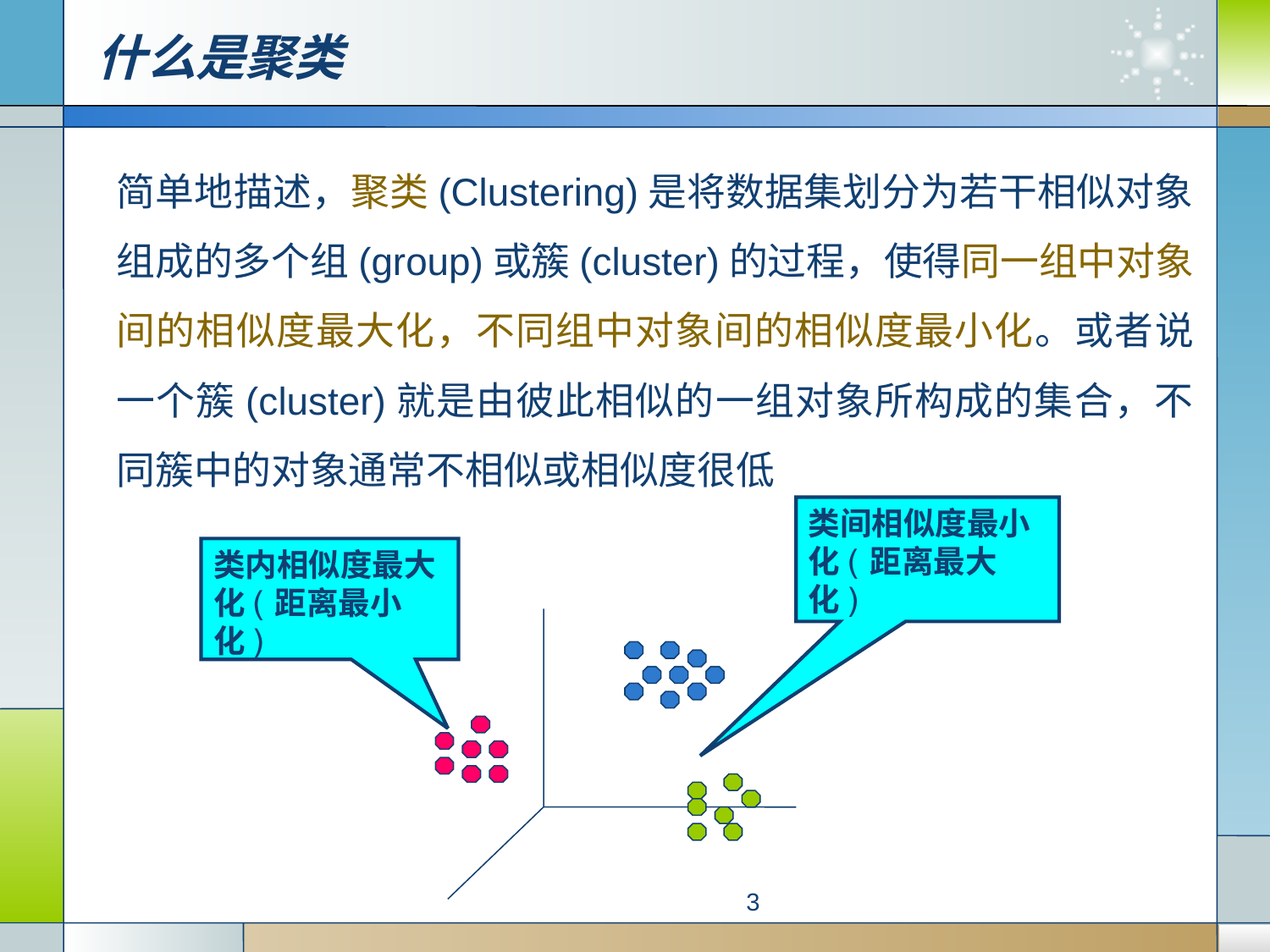

什么是聚类
	简单地描述，聚类(Clustering)是将数据集划分为若干相似对象组成的多个组(group)或簇(cluster)的过程，使得同一组中对象间的相似度最大化，不同组中对象间的相似度最小化。或者说一个簇(cluster)就是由彼此相似的一组对象所构成的集合，不同簇中的对象通常不相似或相似度很低
类间相似度最小化(距离最大化)
类内相似度最大化(距离最小化)

3